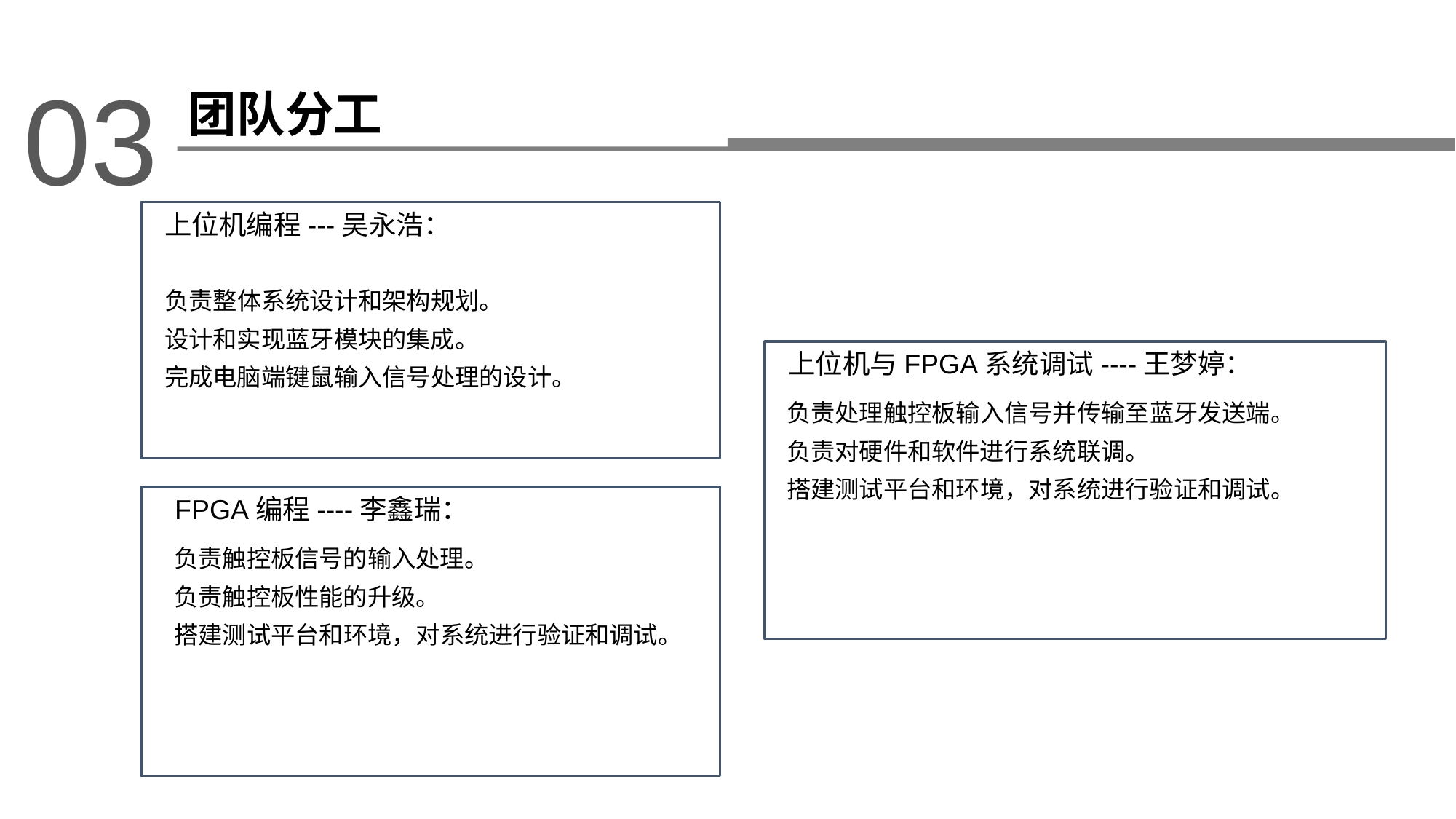

03
团队分工

上位机编程---吴永浩：
负责整体系统设计和架构规划。
设计和实现蓝牙模块的集成。
完成电脑端键鼠输入信号处理的设计。
 上位机与FPGA系统调试----王梦婷：
 负责处理触控板输入信号并传输至蓝牙发送端。
 负责对硬件和软件进行系统联调。
 搭建测试平台和环境，对系统进行验证和调试。

   FPGA编程----李鑫瑞：
   负责触控板信号的输入处理。
   负责触控板性能的升级。
   搭建测试平台和环境，对系统进行验证和调试。